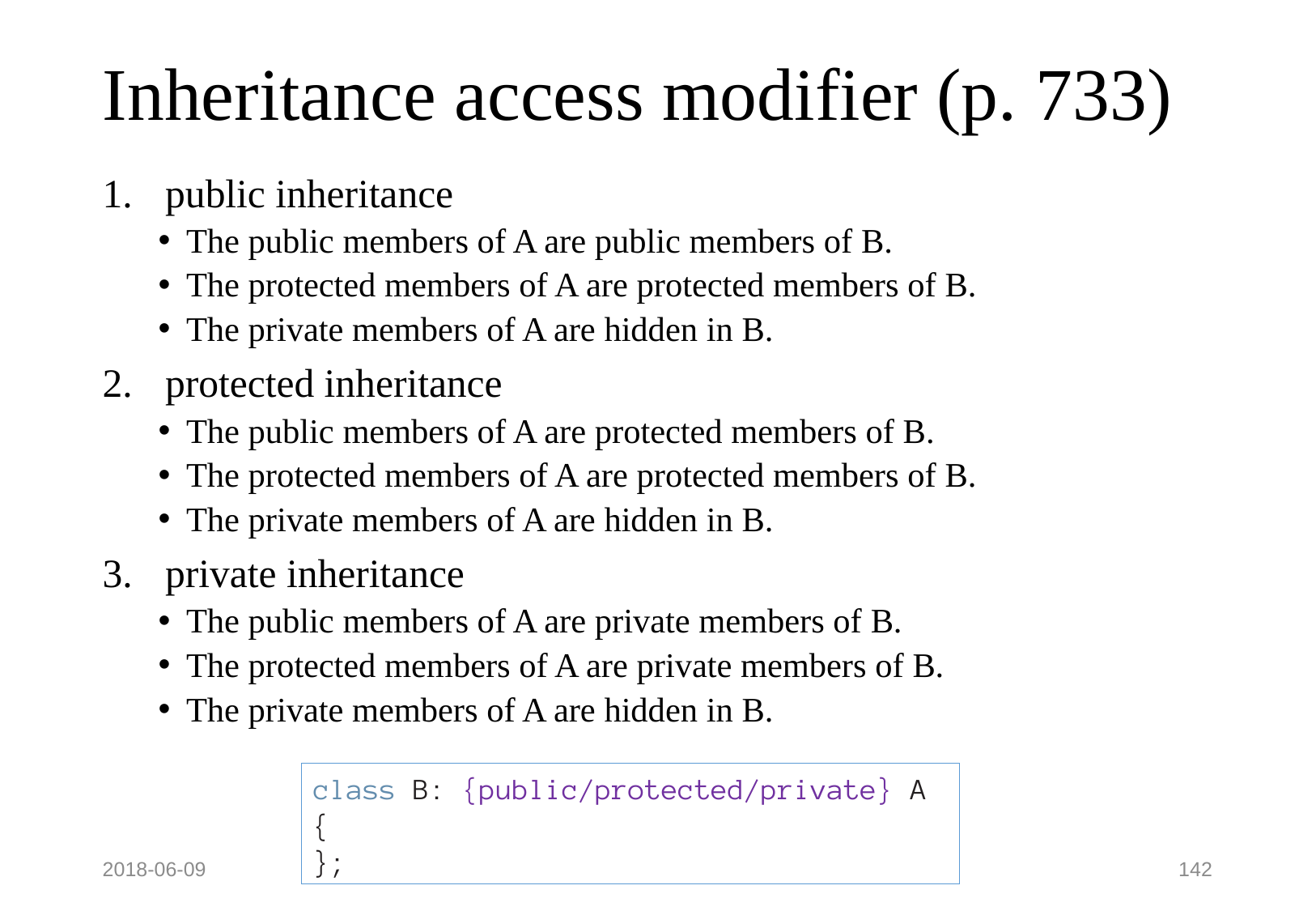

# Inheritance access modifier (p. 733)
public inheritance
The public members of A are public members of B.
The protected members of A are protected members of B.
The private members of A are hidden in B.
protected inheritance
The public members of A are protected members of B.
The protected members of A are protected members of B.
The private members of A are hidden in B.
private inheritance
The public members of A are private members of B.
The protected members of A are private members of B.
The private members of A are hidden in B.
class B: {public/protected/private} A
{
};
2018-06-09
C++ 프로그래밍
142